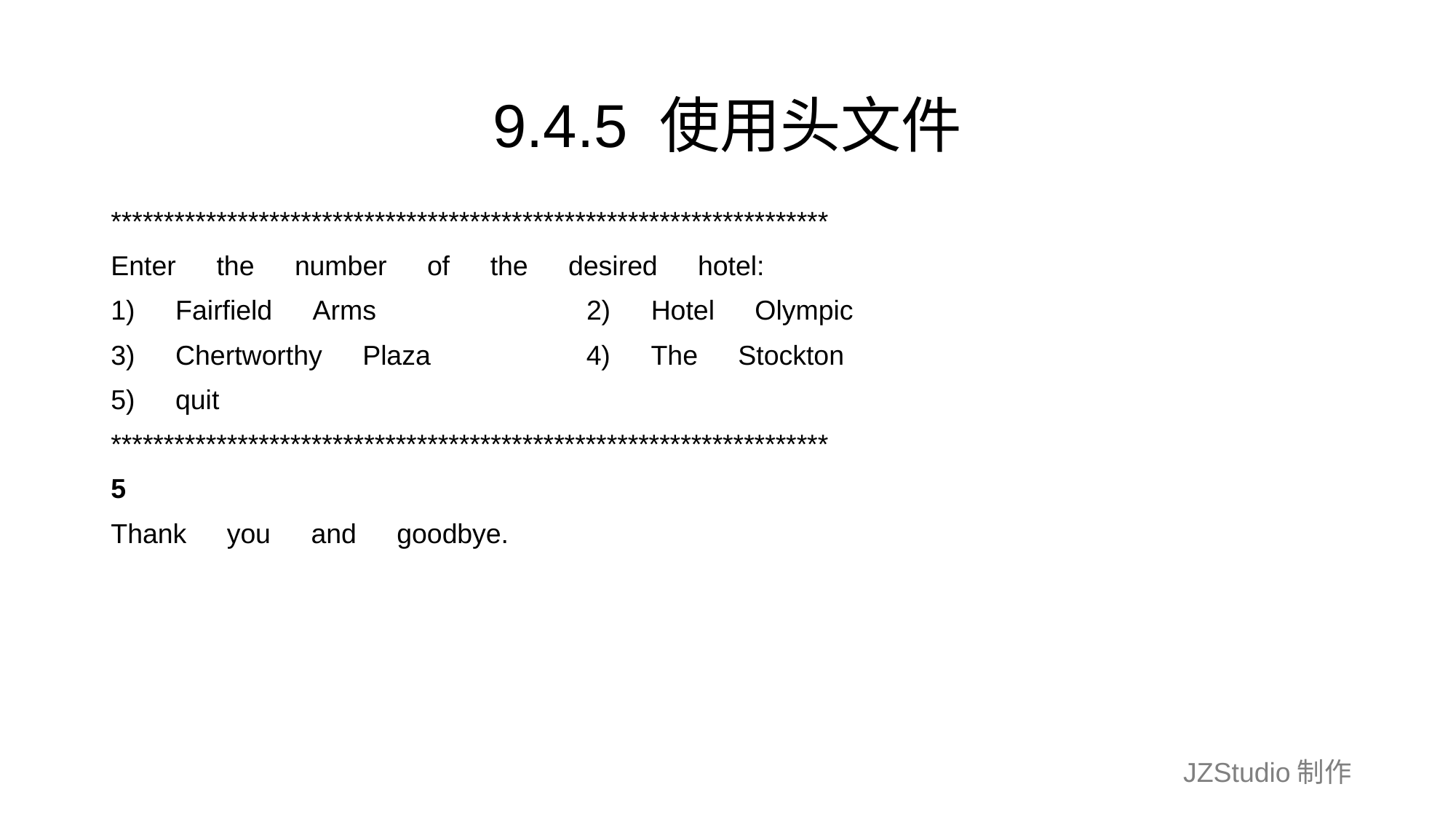

# 9.4.5 使用头文件
********************************************************************
Enter　the　number　of　the　desired　hotel:
1)　Fairfield　Arms　　　　　　　 2)　Hotel　Olympic
3)　Chertworthy　Plaza　　　　　 4)　The　Stockton
5)　quit
********************************************************************
5
Thank　you　and　goodbye.